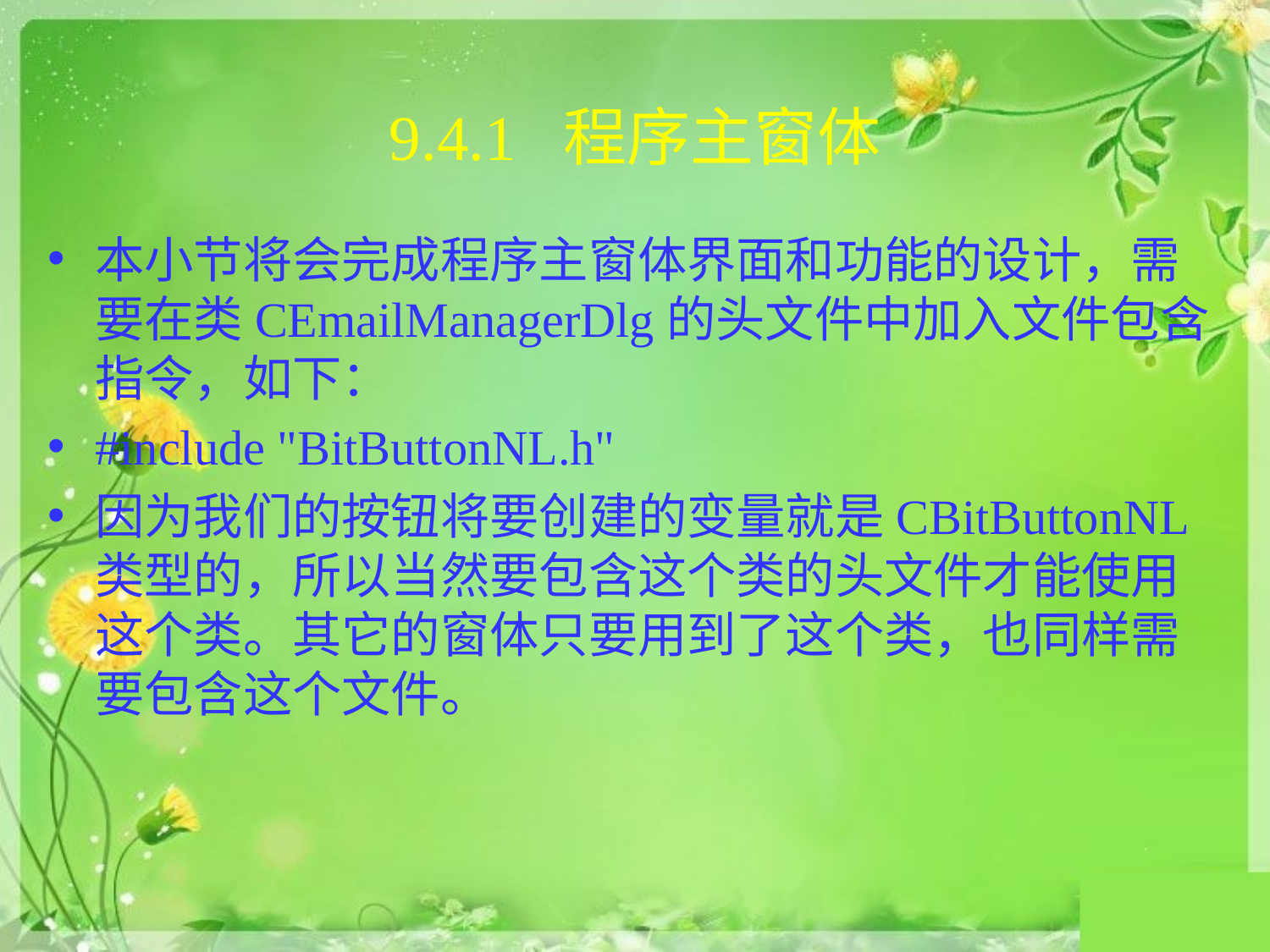

# 9.4.1  程序主窗体
本小节将会完成程序主窗体界面和功能的设计，需要在类CEmailManagerDlg的头文件中加入文件包含指令，如下：
#include "BitButtonNL.h"
因为我们的按钮将要创建的变量就是CBitButtonNL类型的，所以当然要包含这个类的头文件才能使用这个类。其它的窗体只要用到了这个类，也同样需要包含这个文件。